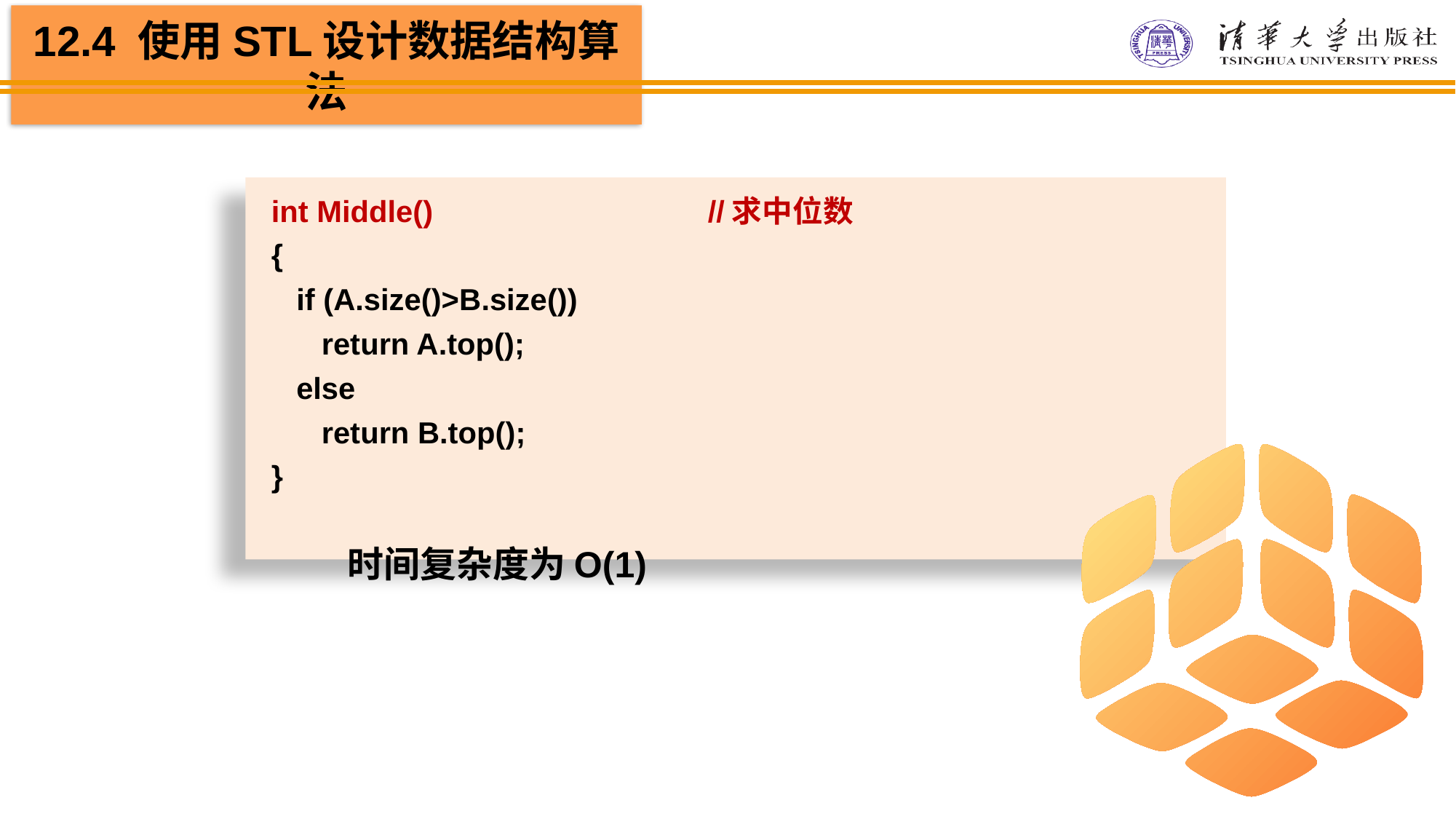

int Middle()			//求中位数
{
   if (A.size()>B.size())
      return A.top();
   else
      return B.top();
}

时间复杂度为O(1)